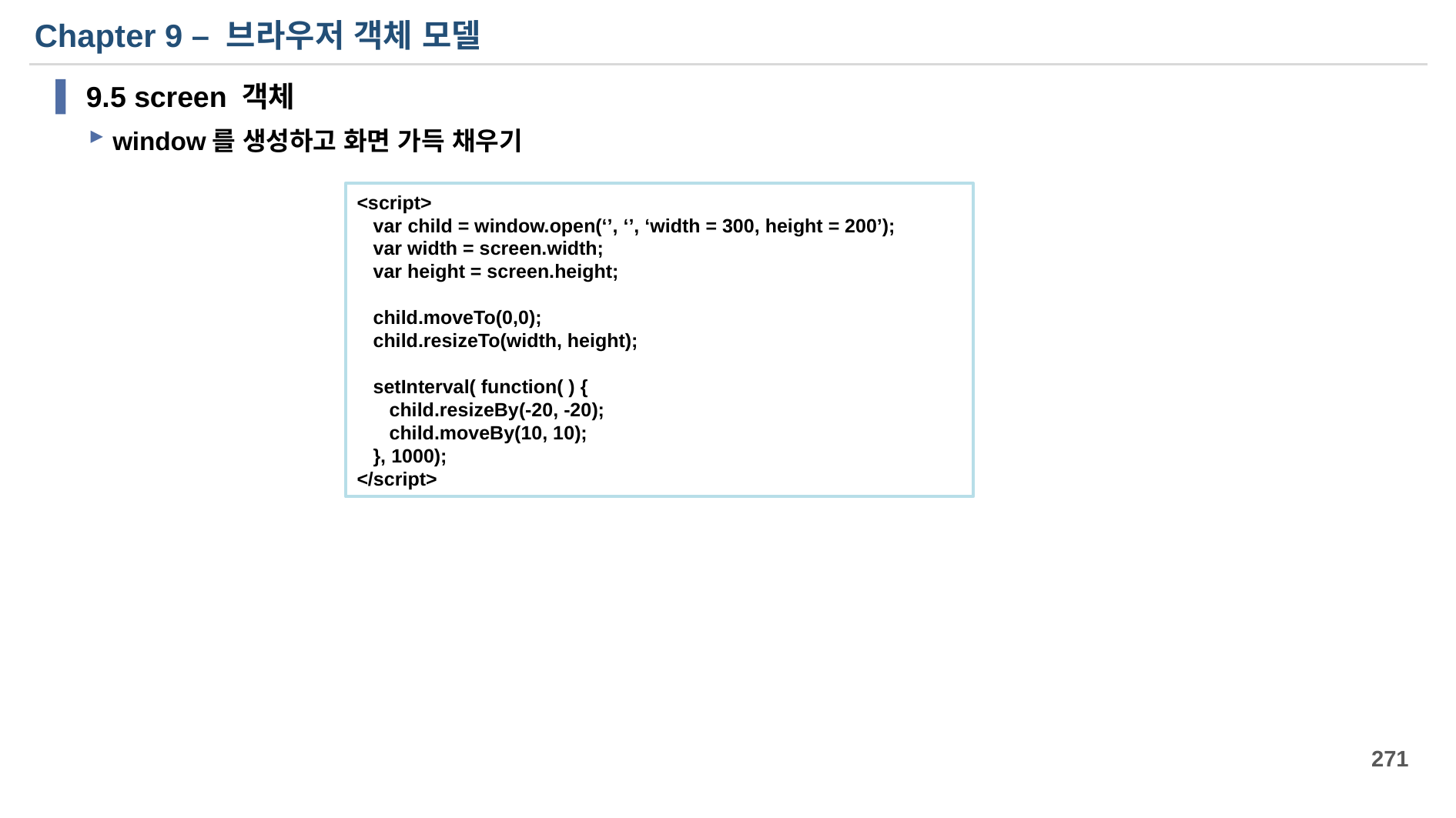

# Chapter 9 – 브라우저 객체 모델
9.5 screen 객체
window를 생성하고 화면 가득 채우기

<script>
   var child = window.open(‘’, ‘’, ‘width = 300, height = 200’);
   var width = screen.width;
   var height = screen.height;

   child.moveTo(0,0);
   child.resizeTo(width, height);

   setInterval( function( ) {
      child.resizeBy(-20, -20);
      child.moveBy(10, 10);
   }, 1000);
</script>
271